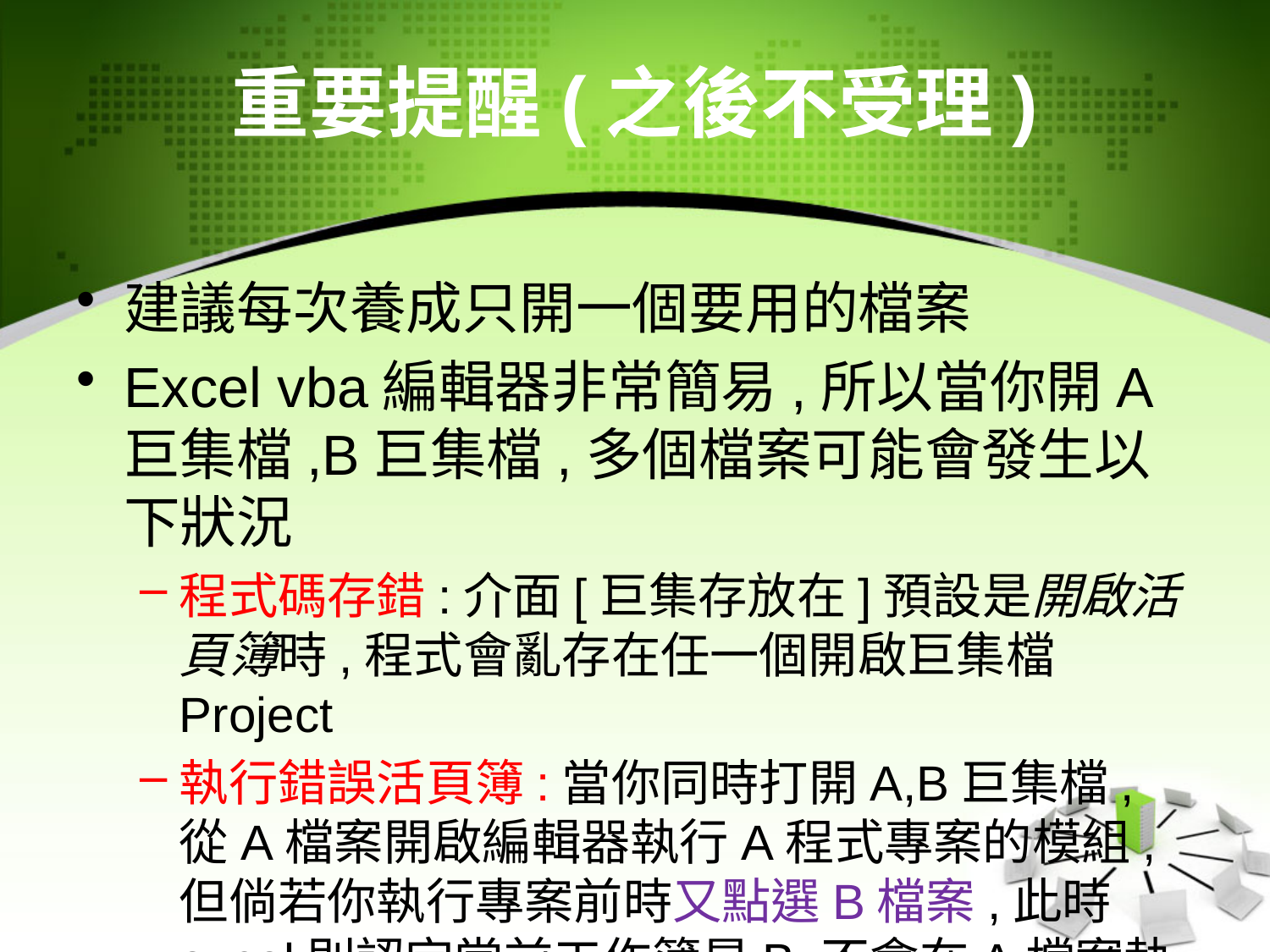

# 重要提醒(之後不受理)
建議每次養成只開一個要用的檔案
Excel vba編輯器非常簡易,所以當你開A巨集檔,B巨集檔,多個檔案可能會發生以下狀況
程式碼存錯:介面[巨集存放在]預設是開啟活頁簿時,程式會亂存在任一個開啟巨集檔Project
執行錯誤活頁簿:當你同時打開A,B巨集檔,從A檔案開啟編輯器執行A程式專案的模組,但倘若你執行專案前時又點選B檔案,此時excel則認定當前工作簿是B,不會在A檔案執行